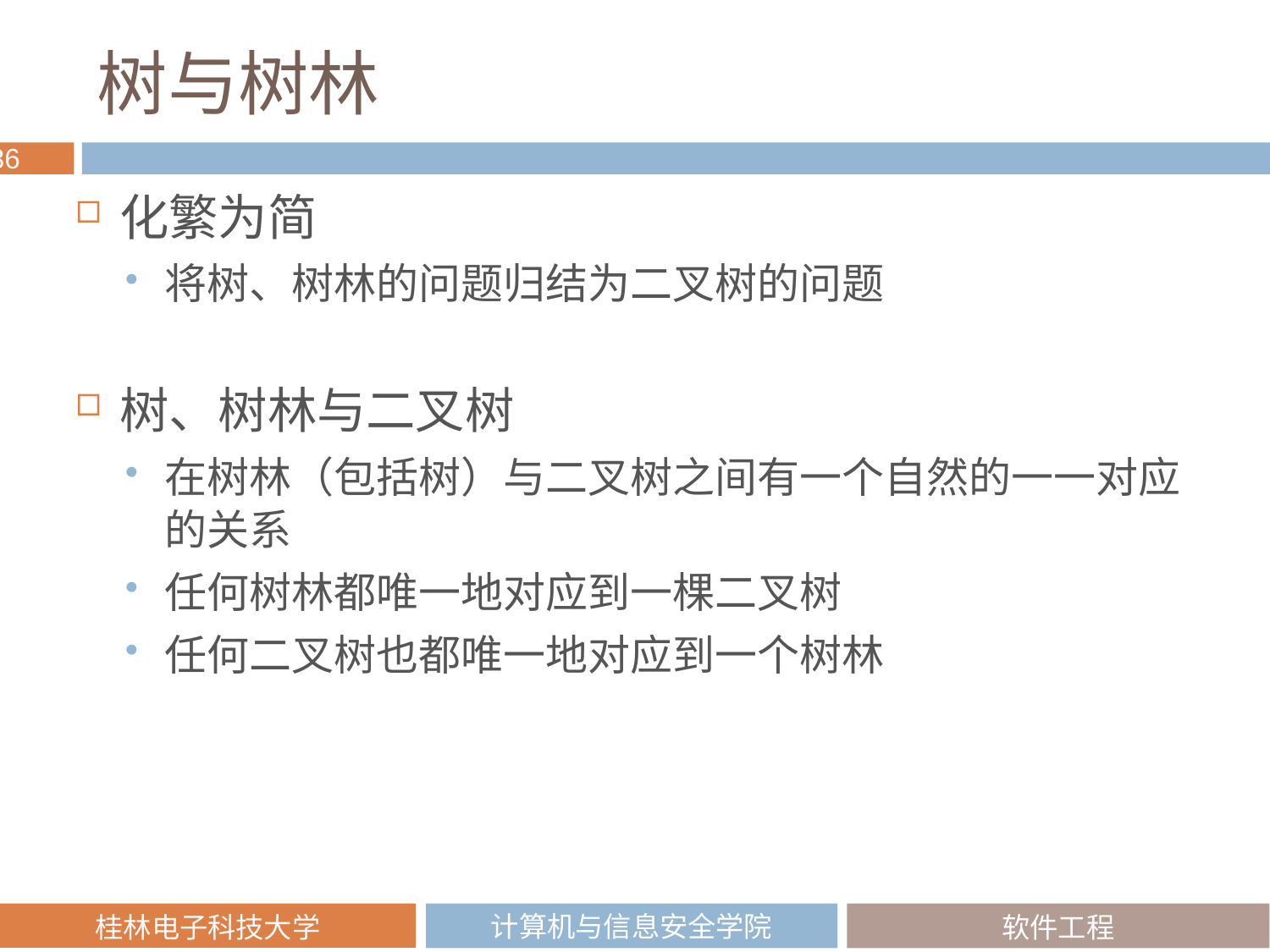

# 树与树林
化繁为简
将树、树林的问题归结为二叉树的问题

树、树林与二叉树
在树林（包括树）与二叉树之间有一个自然的一一对应的关系
任何树林都唯一地对应到一棵二叉树
任何二叉树也都唯一地对应到一个树林